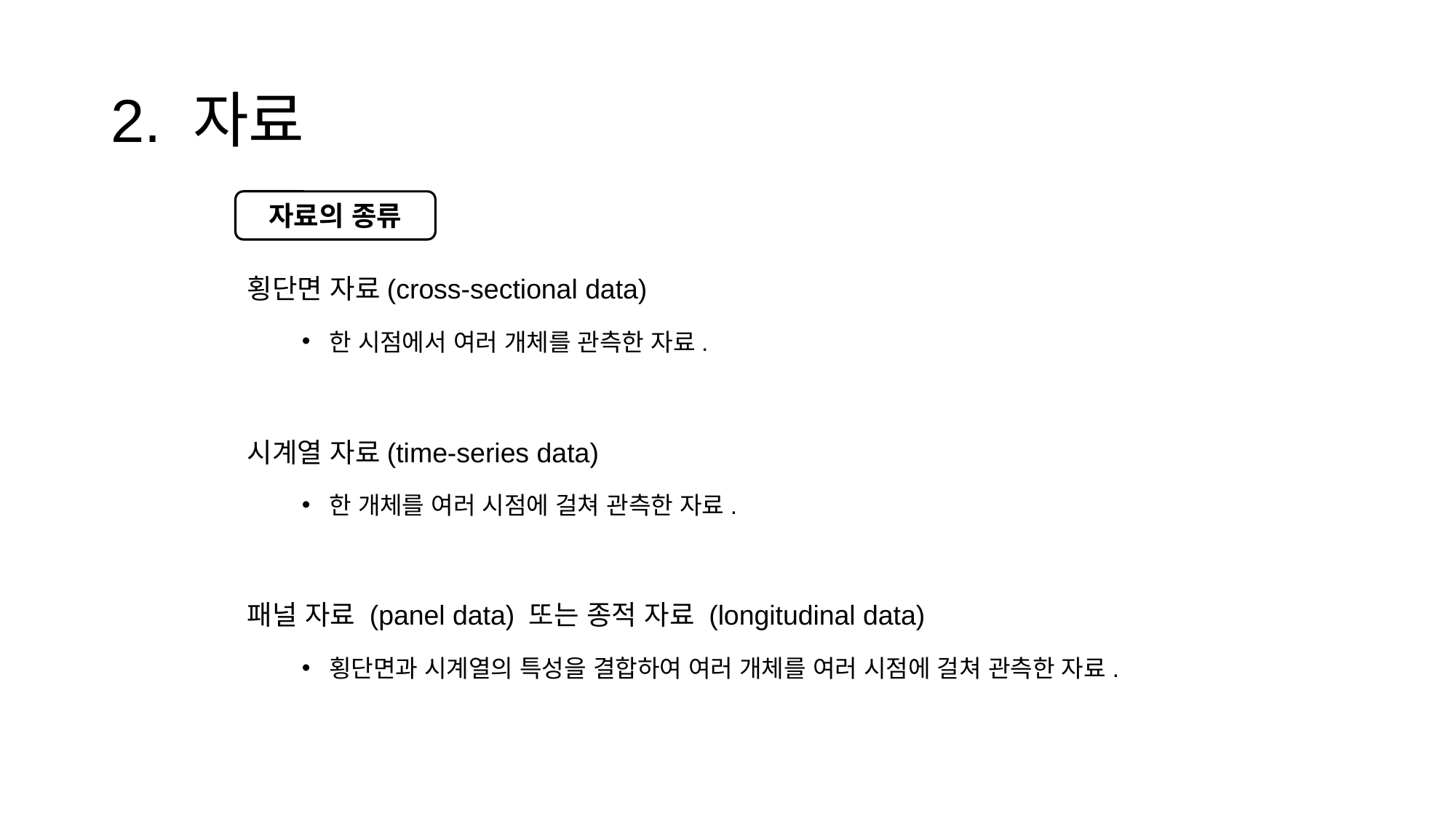

# 2. 자료

횡단면 자료(cross-sectional data)
한 시점에서 여러 개체를 관측한 자료.

시계열 자료(time-series data)
한 개체를 여러 시점에 걸쳐 관측한 자료.

패널 자료 (panel data) 또는 종적 자료 (longitudinal data)
횡단면과 시계열의 특성을 결합하여 여러 개체를 여러 시점에 걸쳐 관측한 자료.
자료의 종류